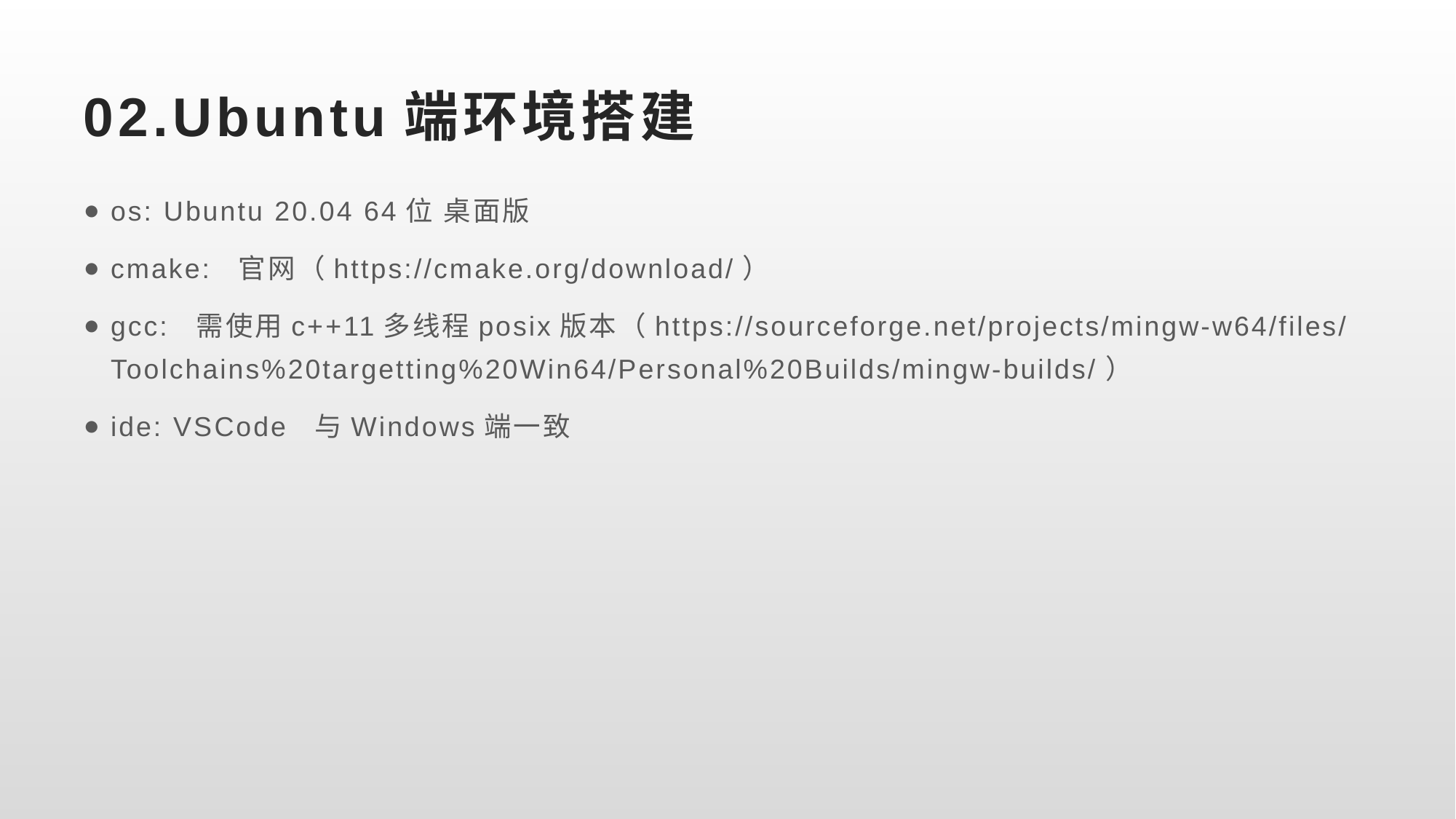

# 02.Ubuntu端环境搭建
os: Ubuntu 20.04 64位 桌面版
cmake:  官网（https://cmake.org/download/）
gcc:  需使用c++11多线程posix版本（https://sourceforge.net/projects/mingw-w64/files/Toolchains%20targetting%20Win64/Personal%20Builds/mingw-builds/）
ide: VSCode  与Windows端一致